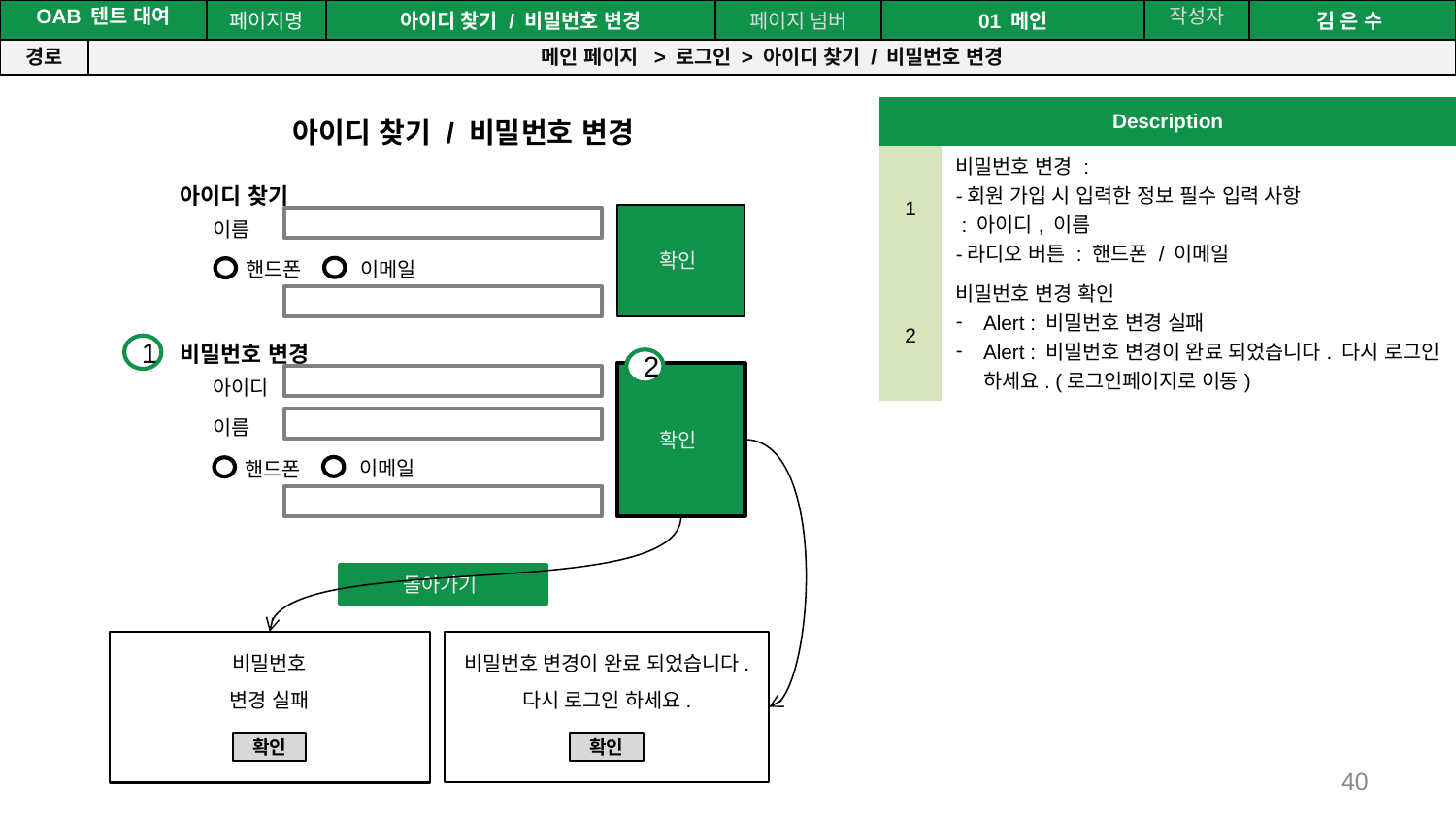

공간(오피스) 대여 시스템
| OAB 텐트 대여 |  | 페이지명 | 아이디 찾기 / 비밀번호 변경 | 페이지 넘버 | 01 메인 | 작성자 | 김 은 수 |
| --- | --- | --- | --- | --- | --- | --- | --- |
| 경로 | 메인 페이지 > 로그인 > 아이디 찾기 / 비밀번호 변경 |  |  |  |  |  |  |
| Description |  |
| --- | --- |
| 1 | 비밀번호 변경 : -회원 가입 시 입력한 정보 필수 입력 사항 : 아이디, 이름 -라디오 버튼 : 핸드폰 / 이메일 |
| 2 | 비밀번호 변경 확인 Alert : 비밀번호 변경 실패 Alert : 비밀번호 변경이 완료 되었습니다. 다시 로그인 하세요. (로그인페이지로 이동) |
아이디 찾기 / 비밀번호 변경
아이디 찾기

이름
핸드폰

확인
이메일

비밀번호 변경

아이디
이름

확인
이메일
핸드폰

돌아가기
1
2
비밀번호
변경 실패
확인
비밀번호 변경이 완료 되었습니다. 다시 로그인 하세요.
확인
40